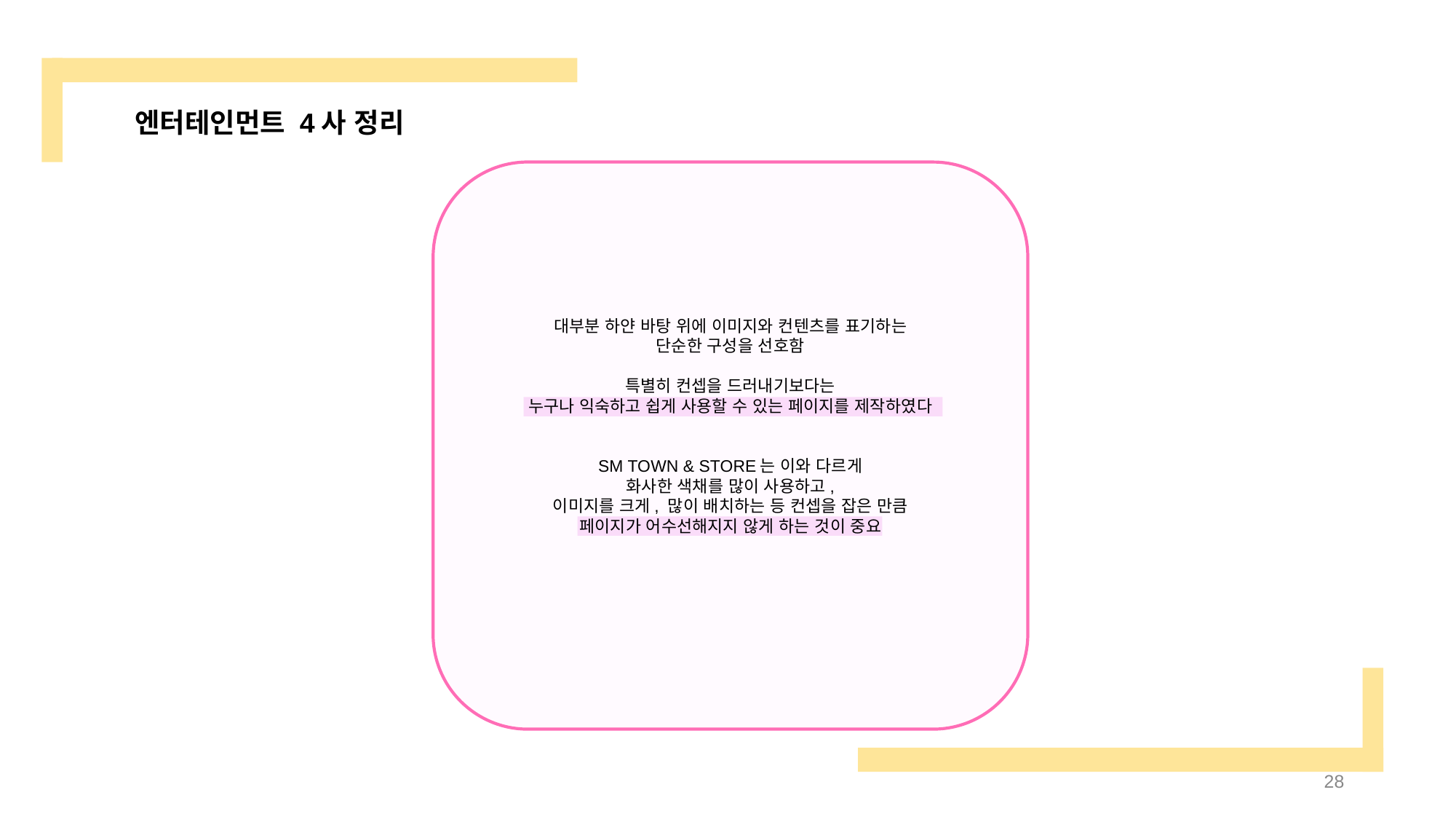

엔터테인먼트 4사 정리
대부분 하얀 바탕 위에 이미지와 컨텐츠를 표기하는
단순한 구성을 선호함

특별히 컨셉을 드러내기보다는
누구나 익숙하고 쉽게 사용할 수 있는 페이지를 제작하였다

SM TOWN & STORE는 이와 다르게
화사한 색채를 많이 사용하고,
이미지를 크게, 많이 배치하는 등 컨셉을 잡은 만큼
페이지가 어수선해지지 않게 하는 것이 중요

28